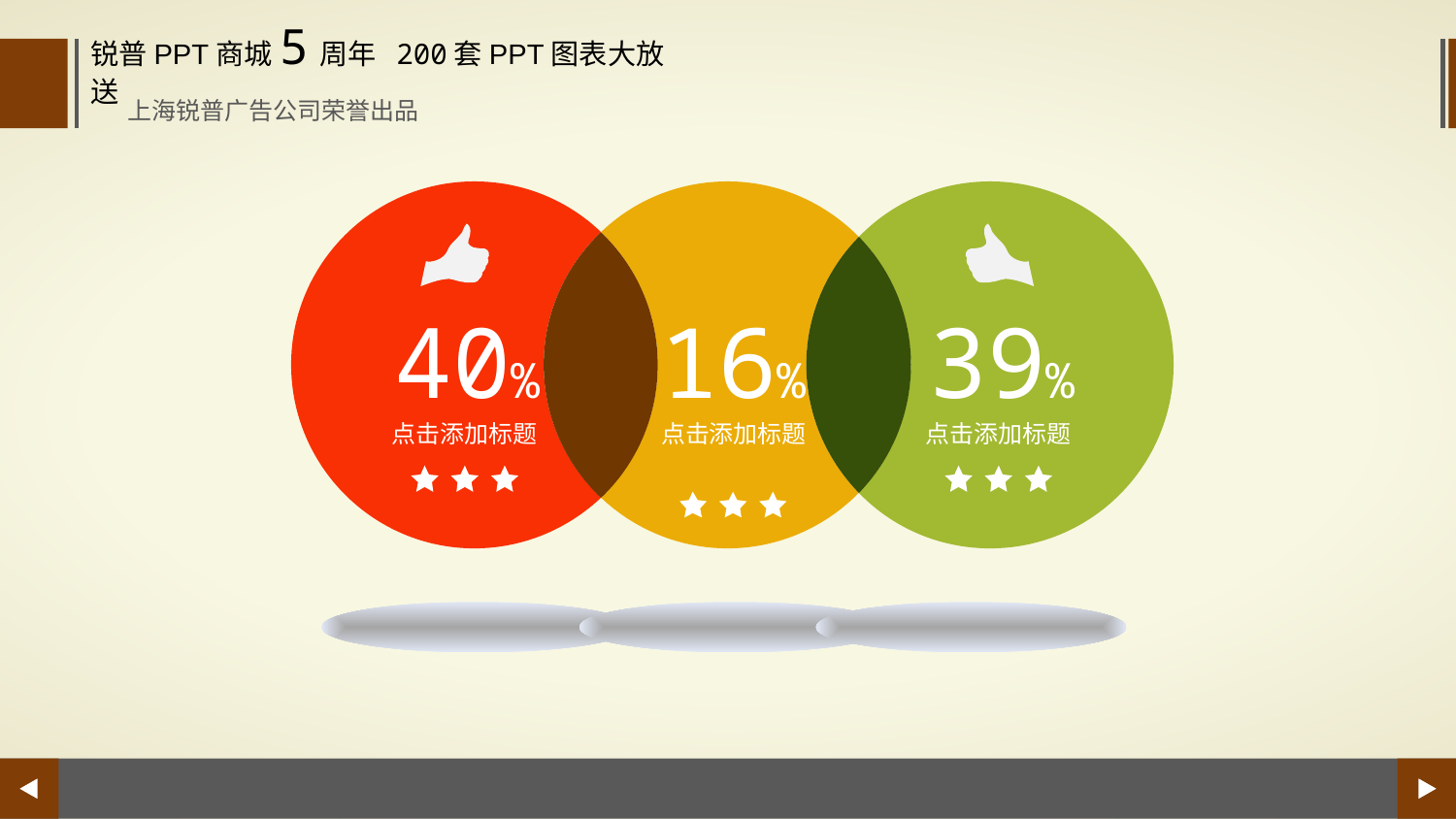

锐普PPT商城5周年  200套PPT图表大放送

上海锐普广告公司荣誉出品

40%
16%
39%
点击添加标题
点击添加标题
点击添加标题